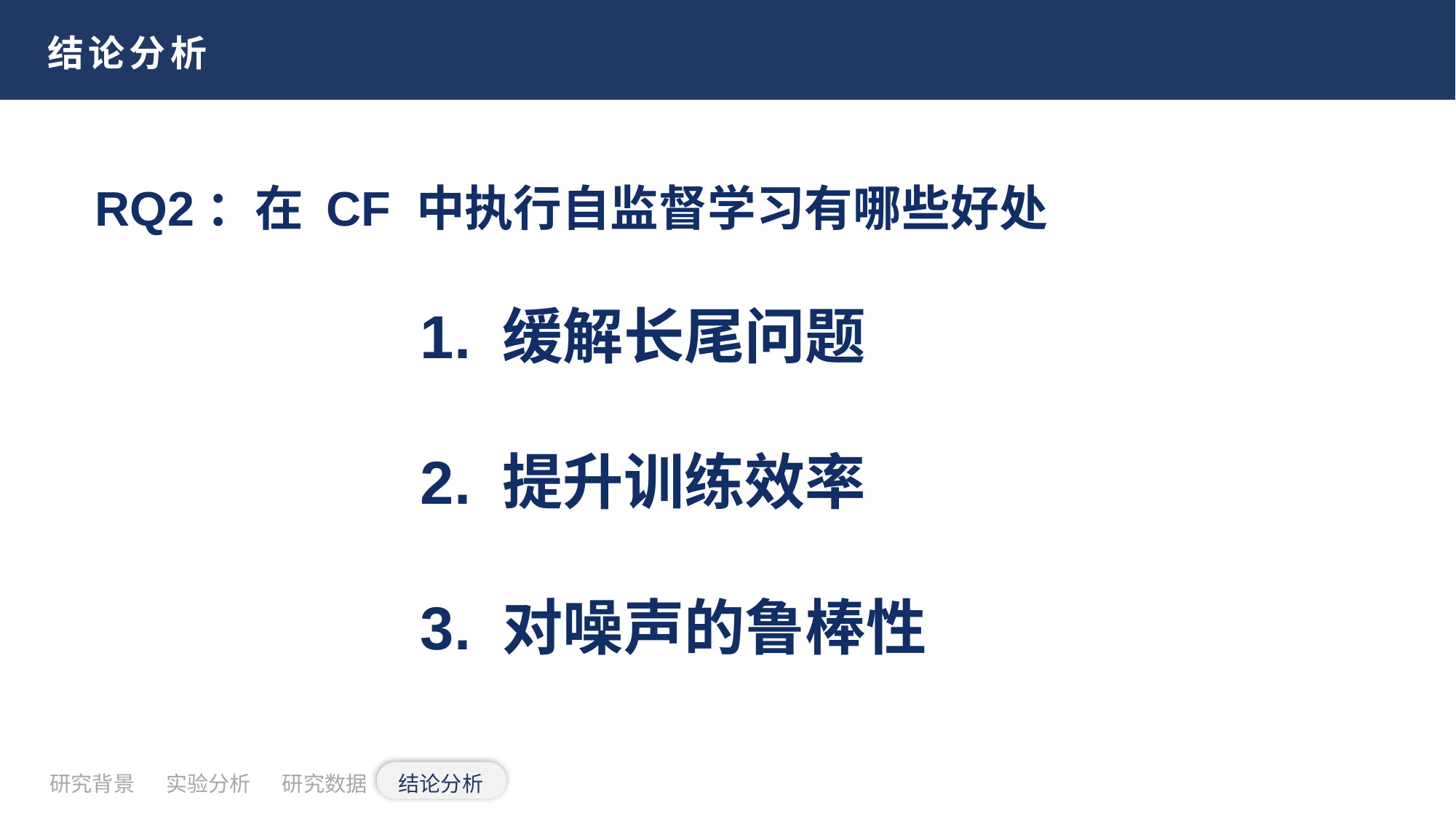

结论分析
RQ2：在 CF 中执行自监督学习有哪些好处
1. 缓解长尾问题

2. 提升训练效率

3. 对噪声的鲁棒性
研究背景
实验分析
研究数据
结论分析